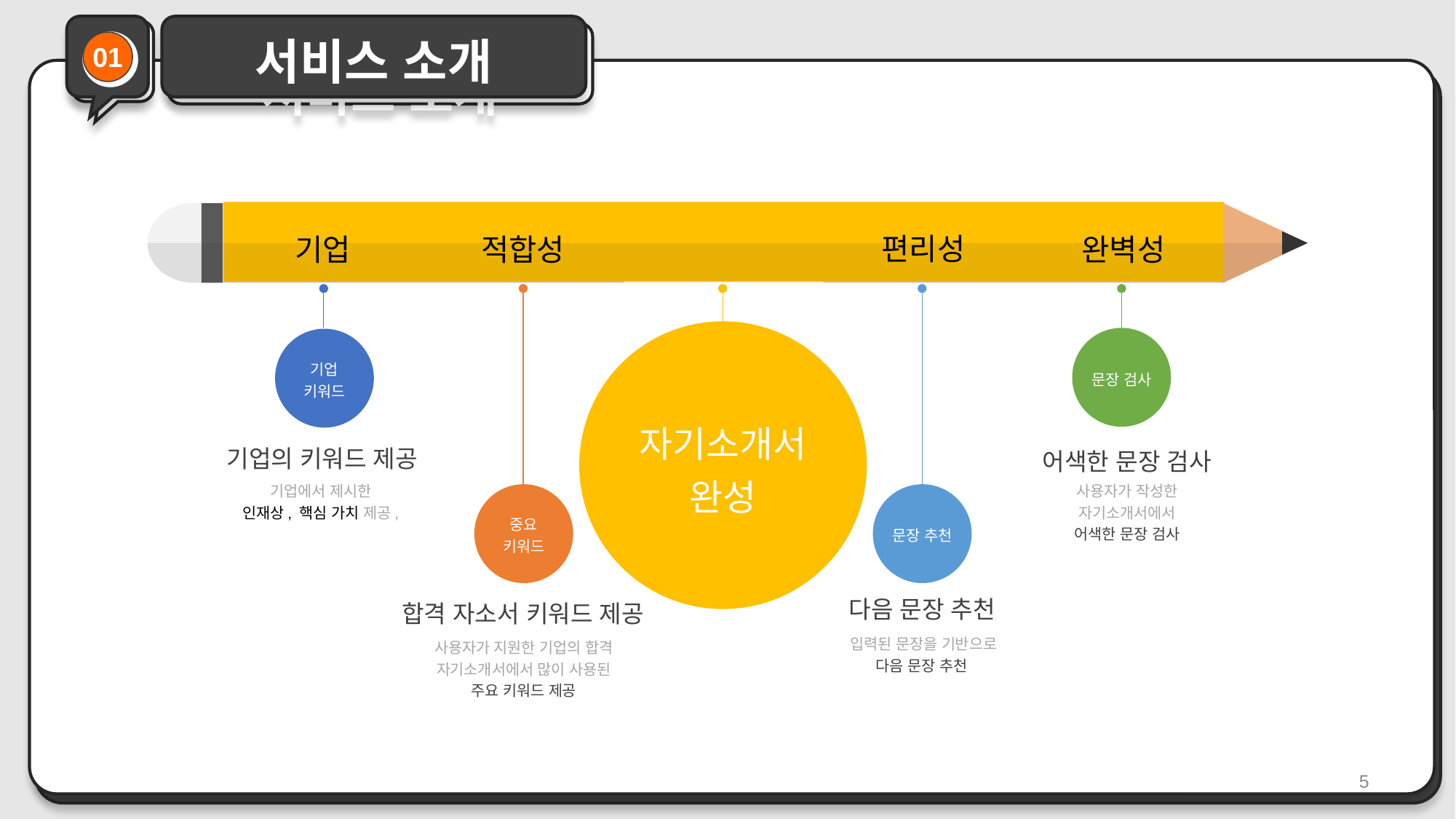

서비스 소개

서비스 소개
01

편리성
기업
완벽성
적합성
자기소개서
완성
문장 검사
어색한 문장 검사
사용자가 작성한 자기소개서에서
어색한 문장 검사
기업
키워드
기업의 키워드 제공
기업에서 제시한
인재상, 핵심 가치 제공,
중요
키워드
합격 자소서 키워드 제공
사용자가 지원한 기업의 합격 자기소개서에서 많이 사용된 주요 키워드 제공
문장 추천
다음 문장 추천
입력된 문장을 기반으로 다음 문장 추천
5